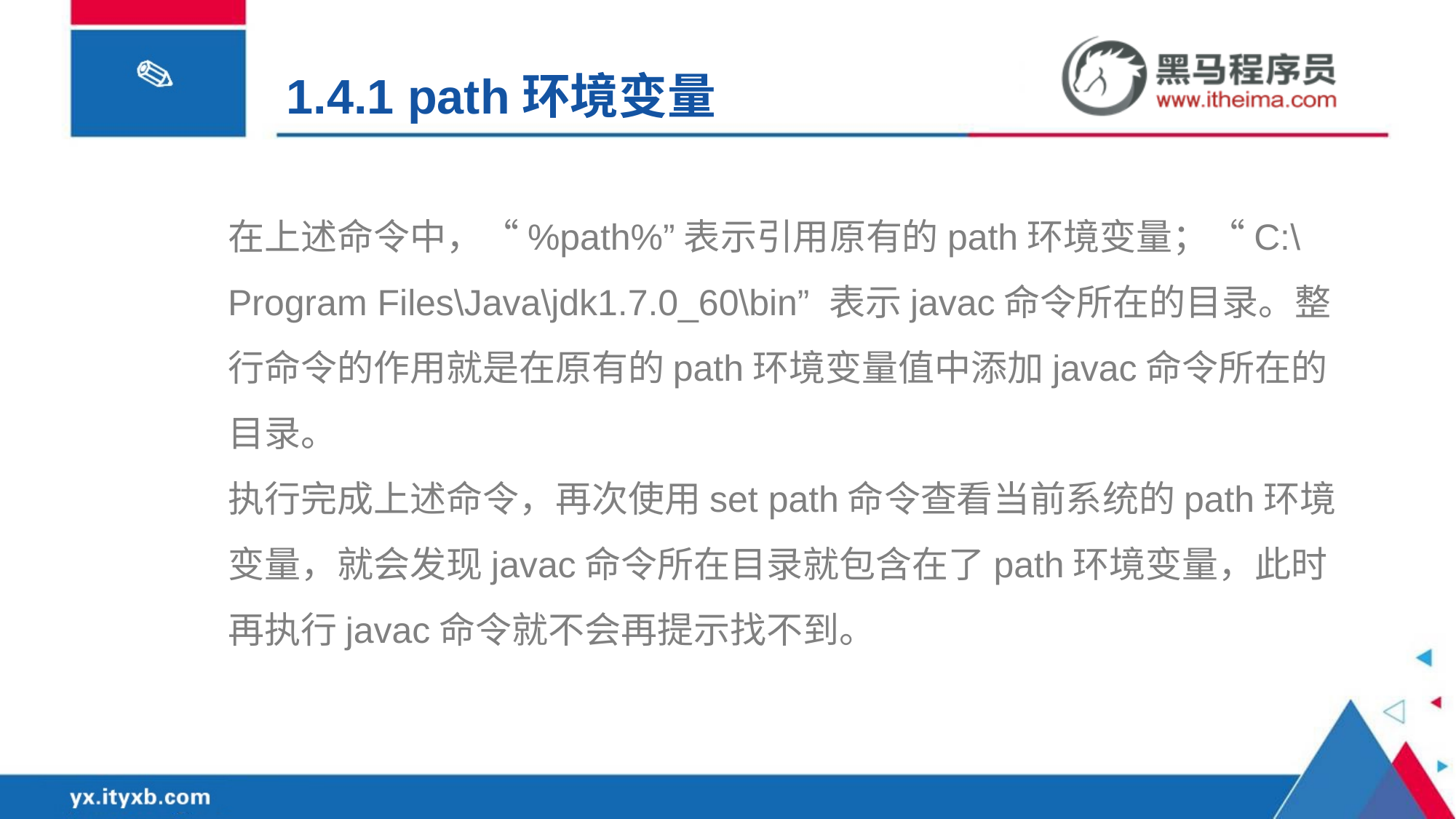

1.4.1 path环境变量
在上述命令中，“%path%”表示引用原有的path环境变量；“C:\Program Files\Java\jdk1.7.0_60\bin” 表示javac命令所在的目录。整行命令的作用就是在原有的path环境变量值中添加javac命令所在的目录。
执行完成上述命令，再次使用set path命令查看当前系统的path环境变量，就会发现javac命令所在目录就包含在了path环境变量，此时再执行javac命令就不会再提示找不到。